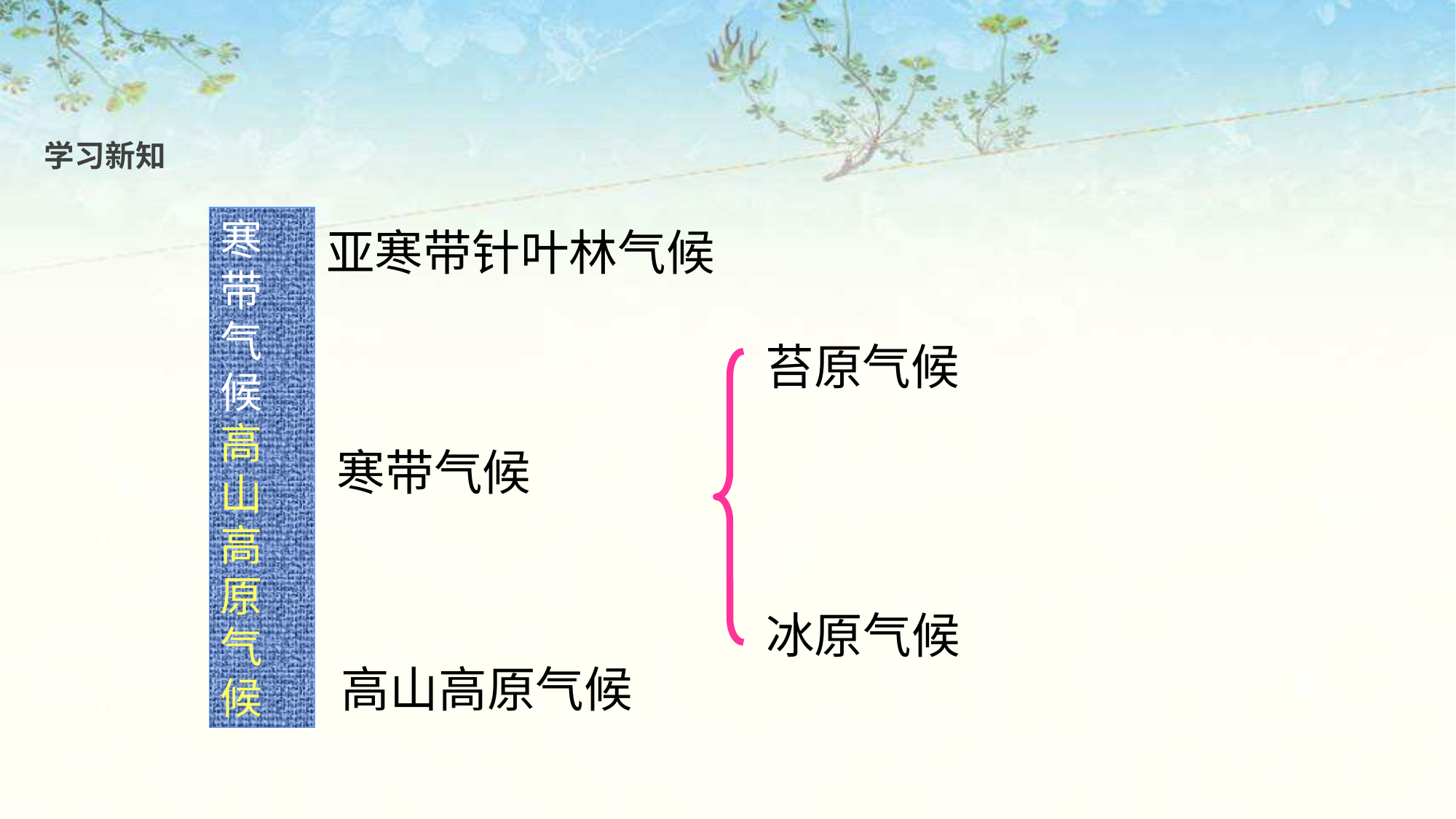

学习新知
寒
带
气
候
高
山
高
原
气
候
亚寒带针叶林气候
苔原气候

寒带气候
冰原气候
高山高原气候